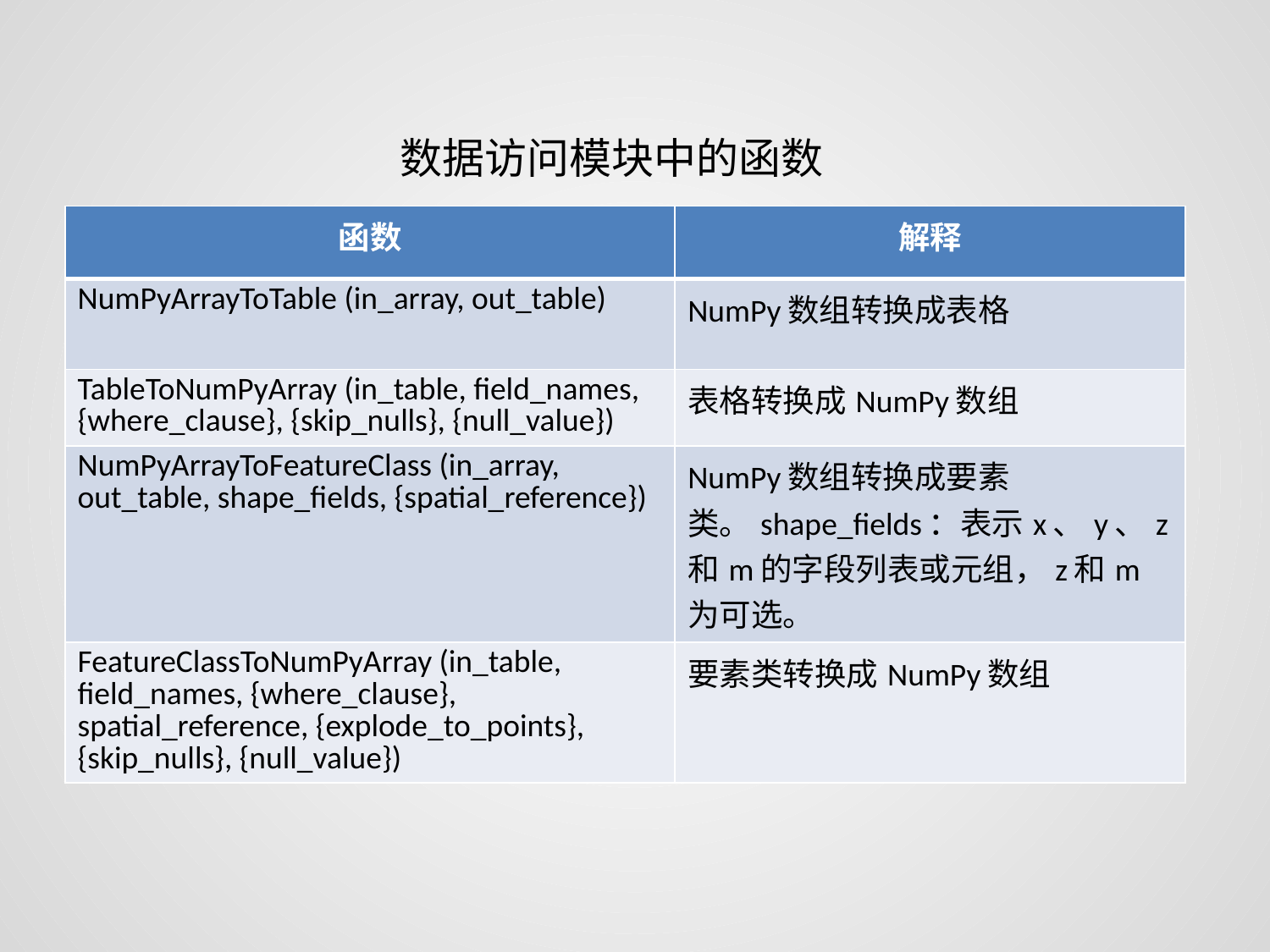

数据访问模块中的函数
| 函数 | 解释 |
| --- | --- |
| NumPyArrayToTable (in\_array, out\_table) | NumPy数组转换成表格 |
| TableToNumPyArray (in\_table, field\_names, {where\_clause}, {skip\_nulls}, {null\_value}) | 表格转换成NumPy数组 |
| NumPyArrayToFeatureClass (in\_array, out\_table, shape\_fields, {spatial\_reference}) | NumPy数组转换成要素类。shape\_fields：表示x、y、z和m的字段列表或元组，z和m为可选。 |
| FeatureClassToNumPyArray (in\_table, field\_names, {where\_clause}, spatial\_reference, {explode\_to\_points}, {skip\_nulls}, {null\_value}) | 要素类转换成NumPy数组 |